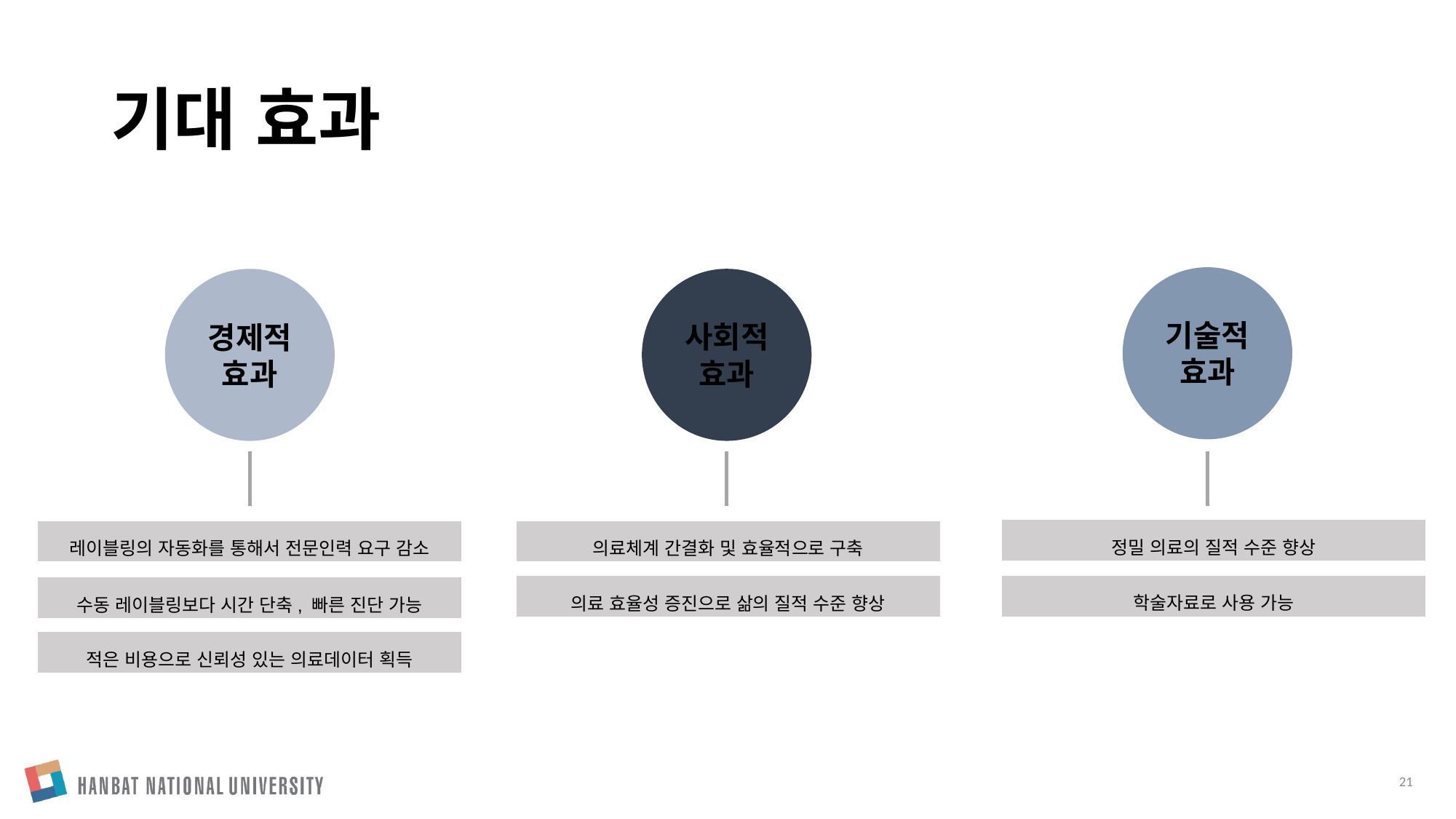

# 기대 효과
기술적 효과
사회적 효과
경제적 효과
정밀 의료의 질적 수준 향상
의료체계 간결화 및 효율적으로 구축
레이블링의 자동화를 통해서 전문인력 요구 감소
학술자료로 사용 가능
의료 효율성 증진으로 삶의 질적 수준 향상
수동 레이블링보다 시간 단축, 빠른 진단 가능
적은 비용으로 신뢰성 있는 의료데이터 획득